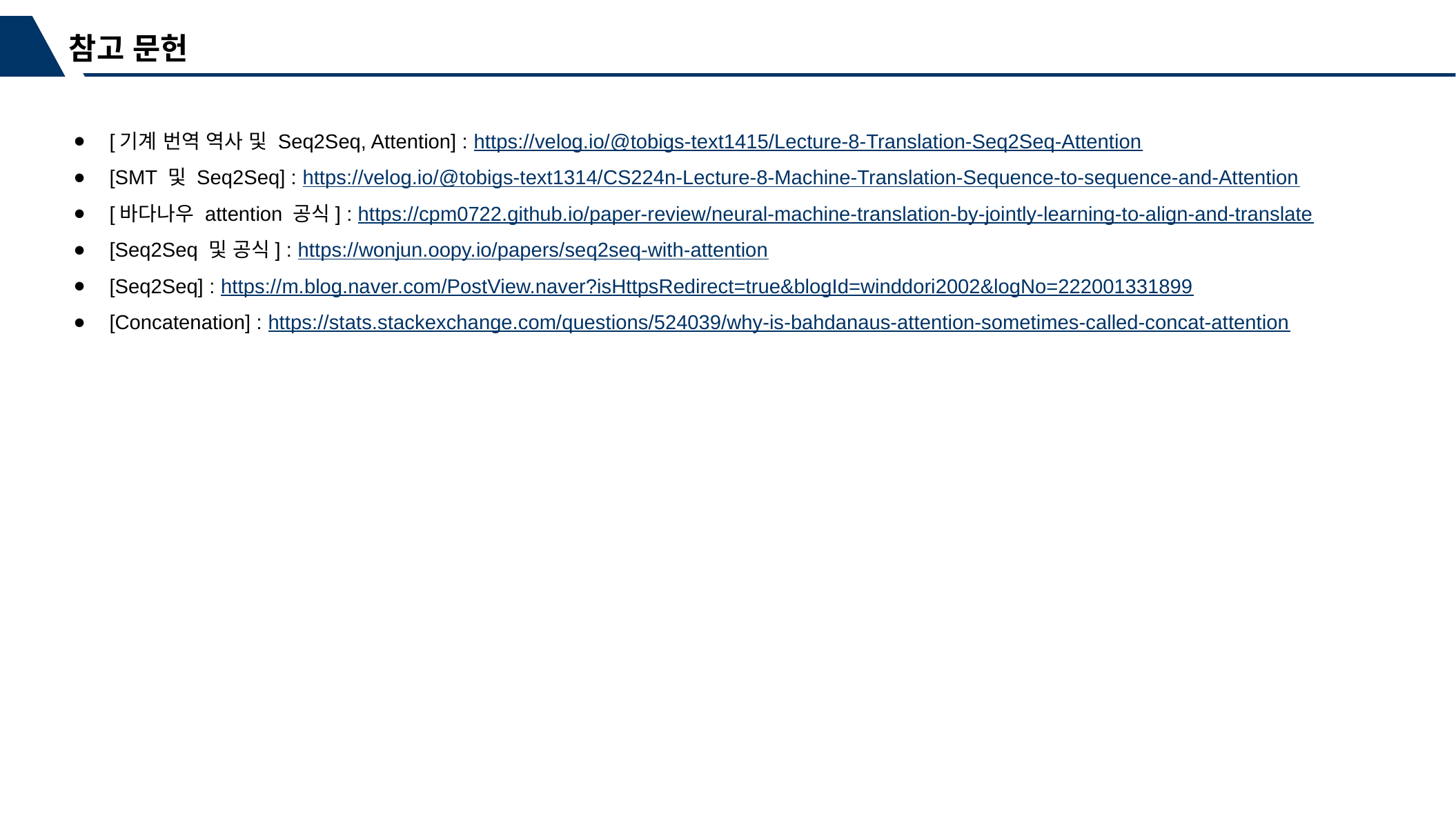

참고 문헌

[기계 번역 역사 및 Seq2Seq, Attention] : https://velog.io/@tobigs-text1415/Lecture-8-Translation-Seq2Seq-Attention
[SMT 및 Seq2Seq] : https://velog.io/@tobigs-text1314/CS224n-Lecture-8-Machine-Translation-Sequence-to-sequence-and-Attention
[바다나우 attention 공식] : https://cpm0722.github.io/paper-review/neural-machine-translation-by-jointly-learning-to-align-and-translate
[Seq2Seq 및 공식] : https://wonjun.oopy.io/papers/seq2seq-with-attention
[Seq2Seq] : https://m.blog.naver.com/PostView.naver?isHttpsRedirect=true&blogId=winddori2002&logNo=222001331899
[Concatenation] : https://stats.stackexchange.com/questions/524039/why-is-bahdanaus-attention-sometimes-called-concat-attention